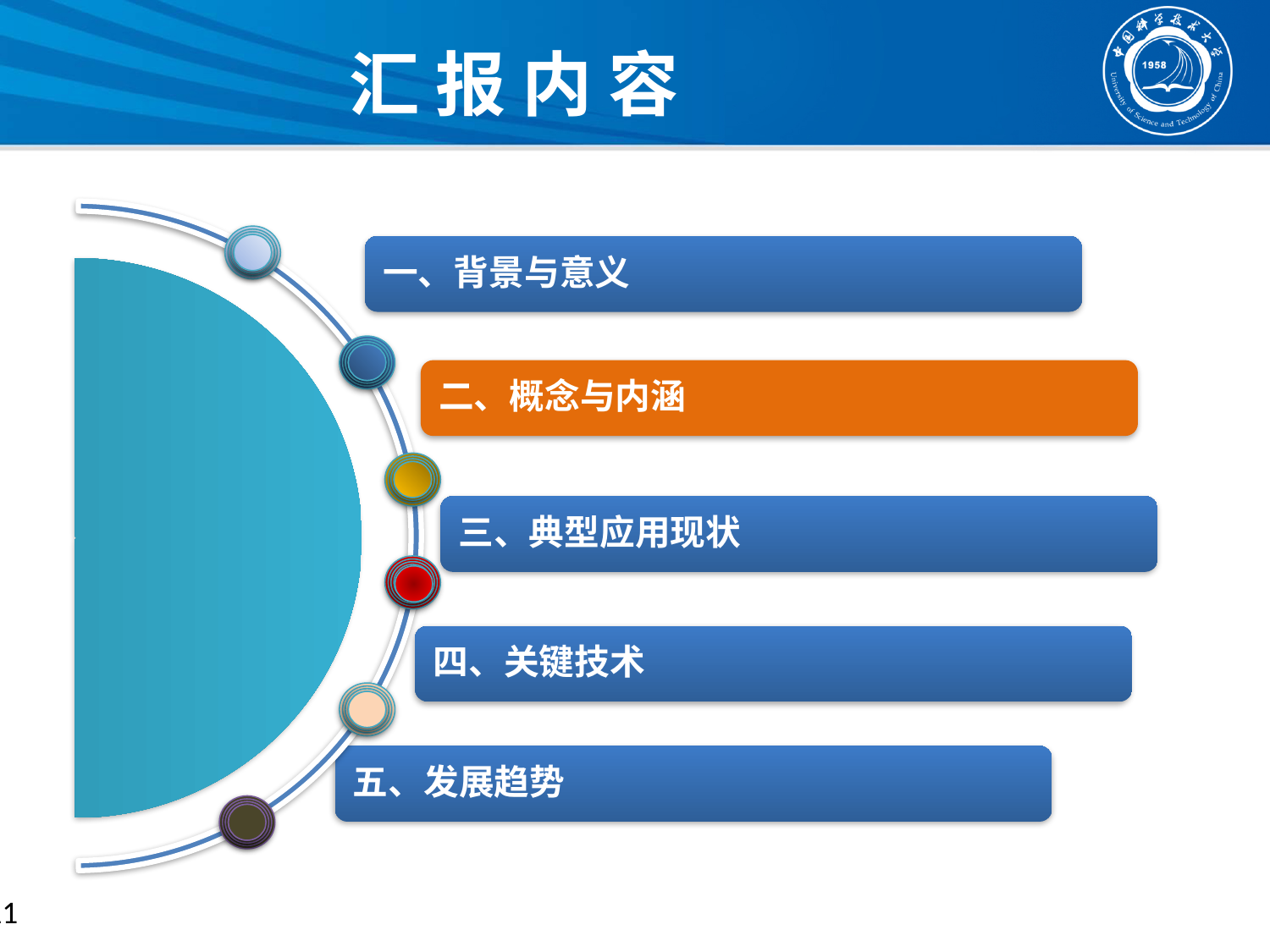

# 汇 报 内 容

一、背景与意义
二、概念与内涵
三、典型应用现状
四、关键技术
五、发展趋势